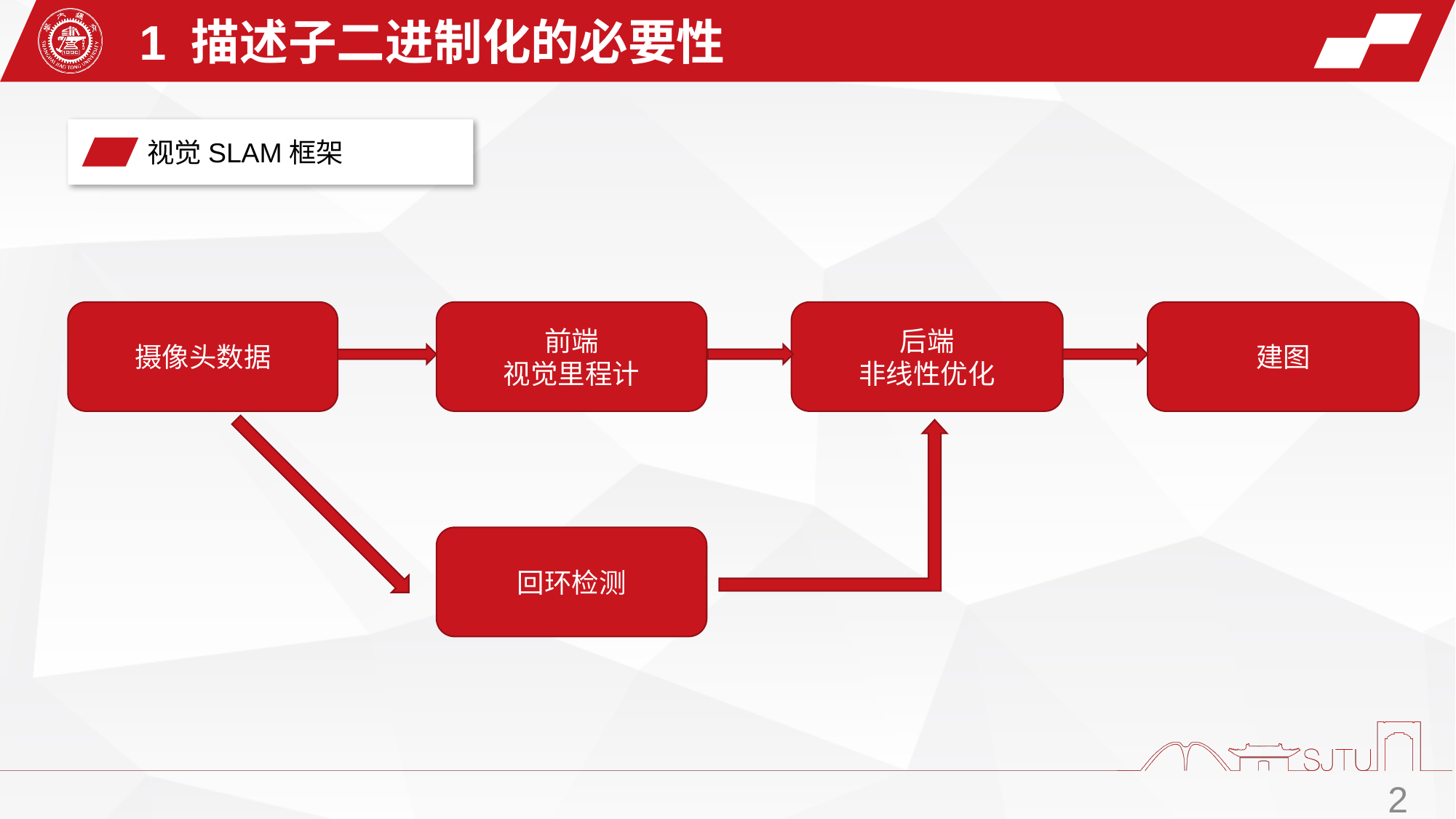

1 描述子二进制化的必要性
          视觉SLAM框架

摄像头数据
前端
视觉里程计
后端
非线性优化
建图

回环检测

2